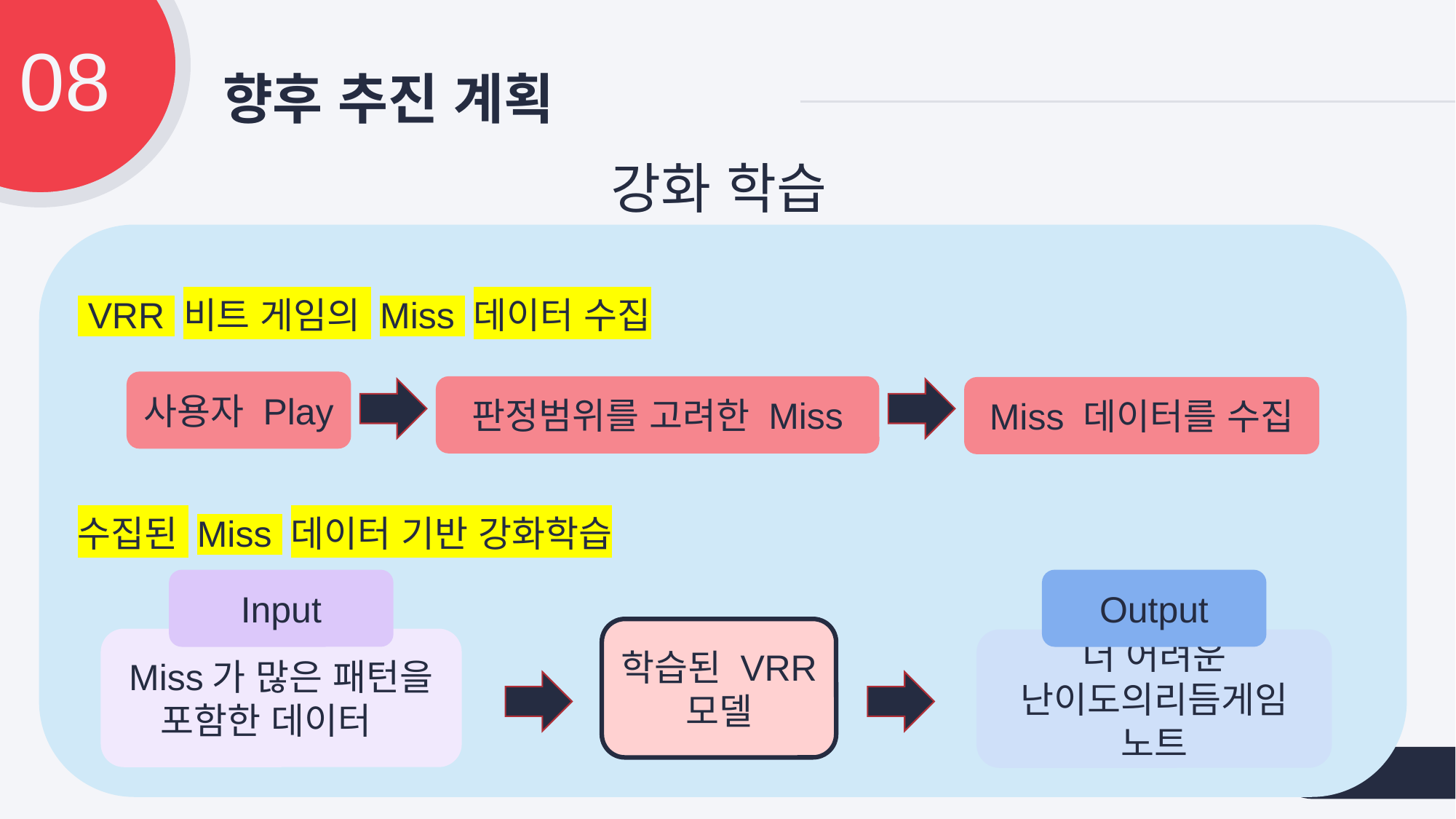

08
# 향후 추진 계획
강화 학습
 VRR 비트 게임의 Miss 데이터 수집

수집된 Miss 데이터 기반 강화학습

사용자 Play
판정범위를 고려한 Miss
Miss 데이터를 수집

Input
Output
학습된 VRR
모델
Miss가 많은 패턴을 포함한 데이터
더 어려운 난이도의리듬게임 노트

34